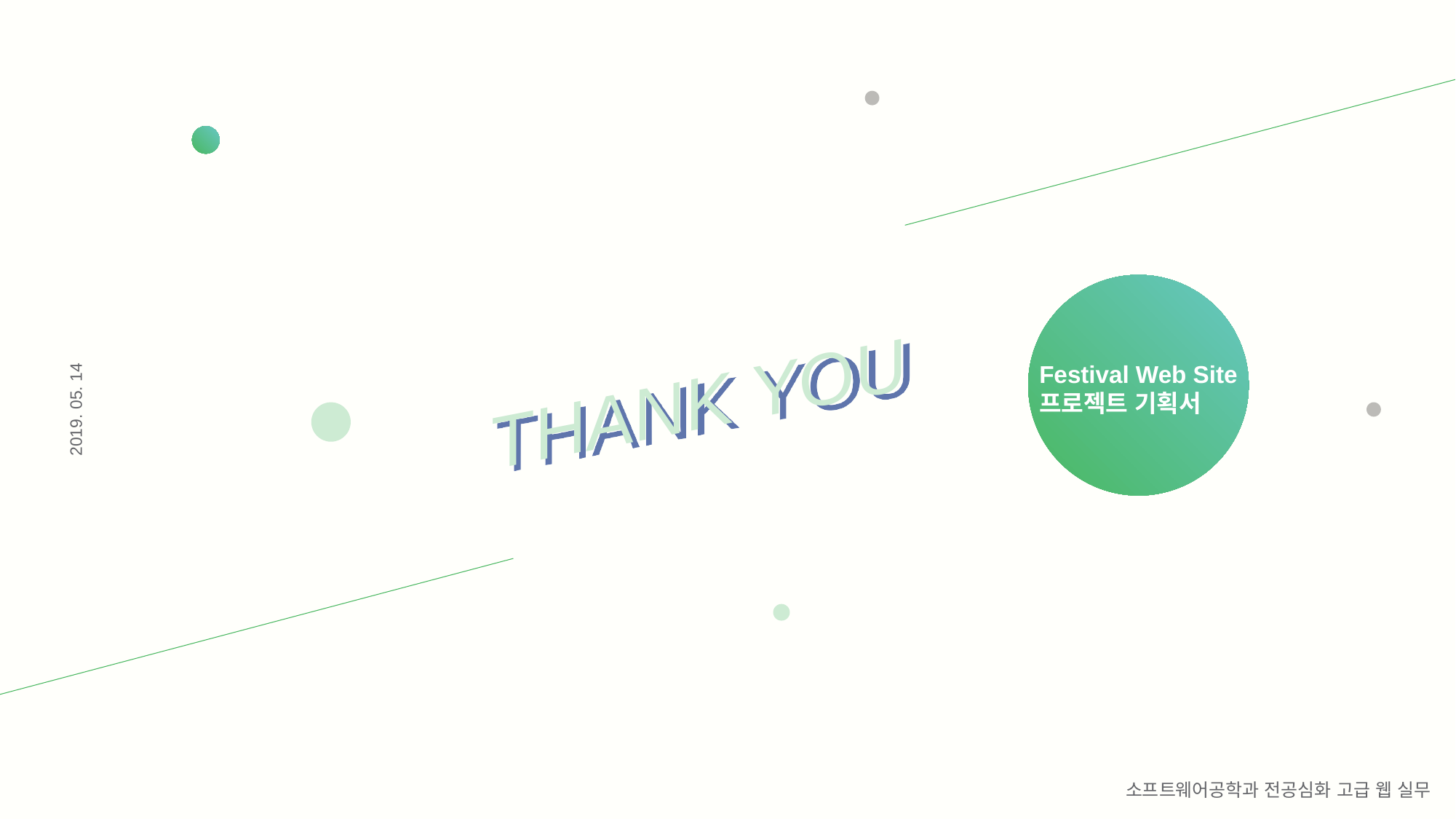

THANK YOU
Festival Web Site
프로젝트 기획서
2019. 05. 14

소프트웨어공학과 전공심화 고급 웹 실무